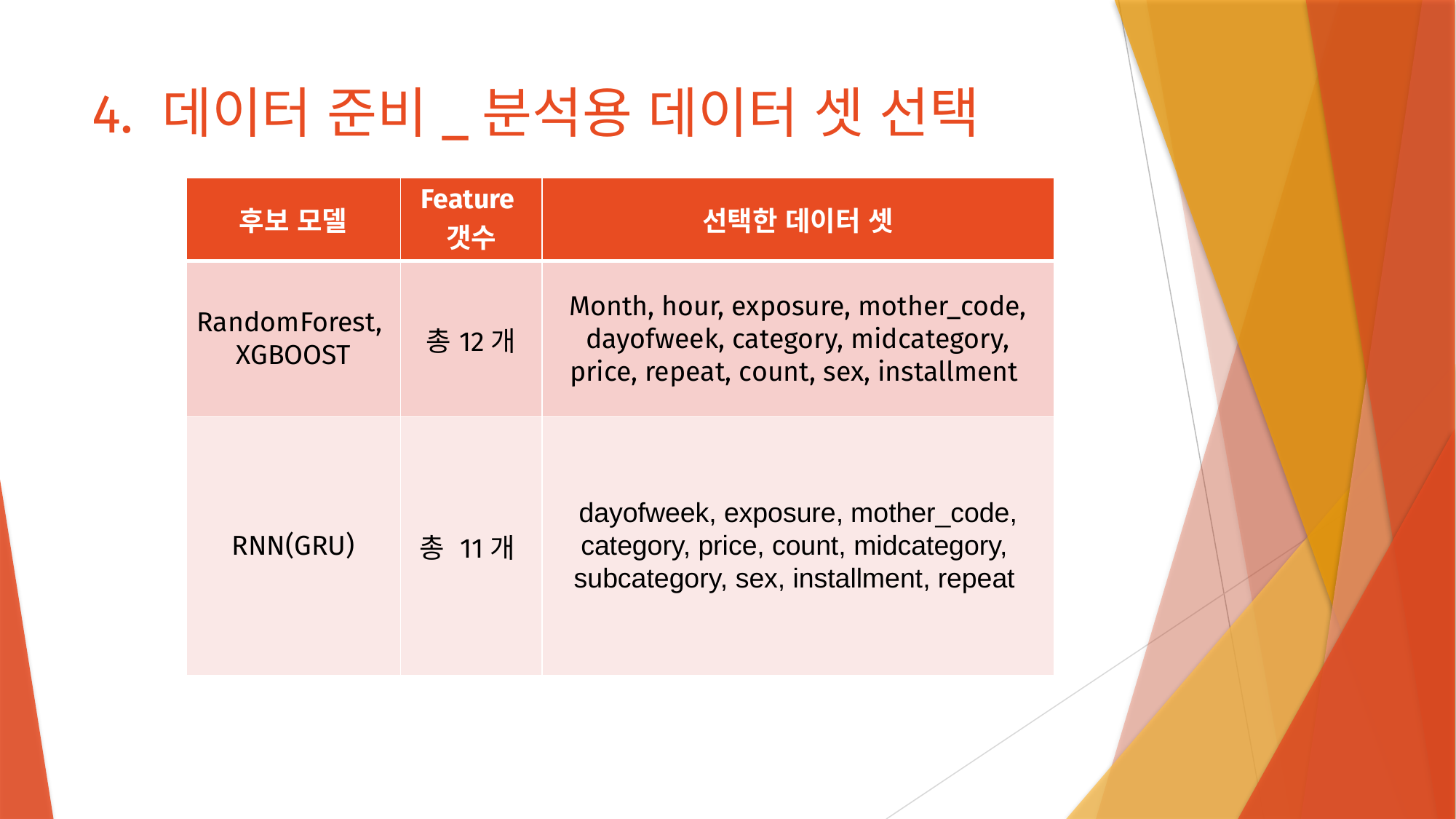

# 4. 데이터 준비_분석용 데이터 셋 선택
| 후보 모델 | Feature갯수 | 선택한 데이터 셋 |
| --- | --- | --- |
| RandomForest, XGBOOST | 총12개 | Month, hour, exposure, mother\_code, dayofweek, category, midcategory, price, repeat, count, sex, installment |
| RNN(GRU) | 총 11개 | dayofweek, exposure, mother\_code, category, price, count, midcategory, subcategory, sex, installment, repeat |